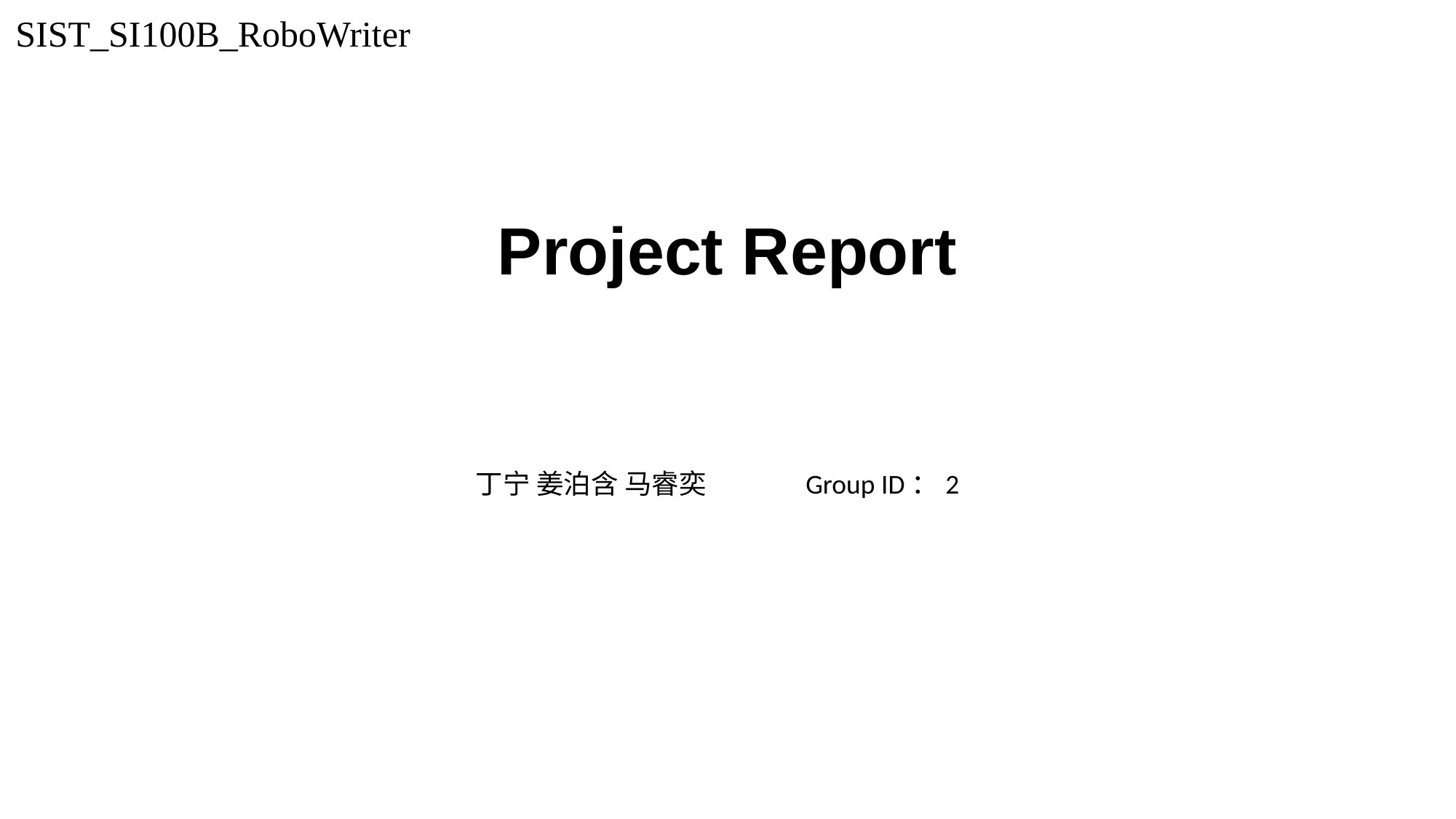

SIST_SI100B_RoboWriter
Project Report
丁宁 姜泊含 马睿奕               Group ID：2